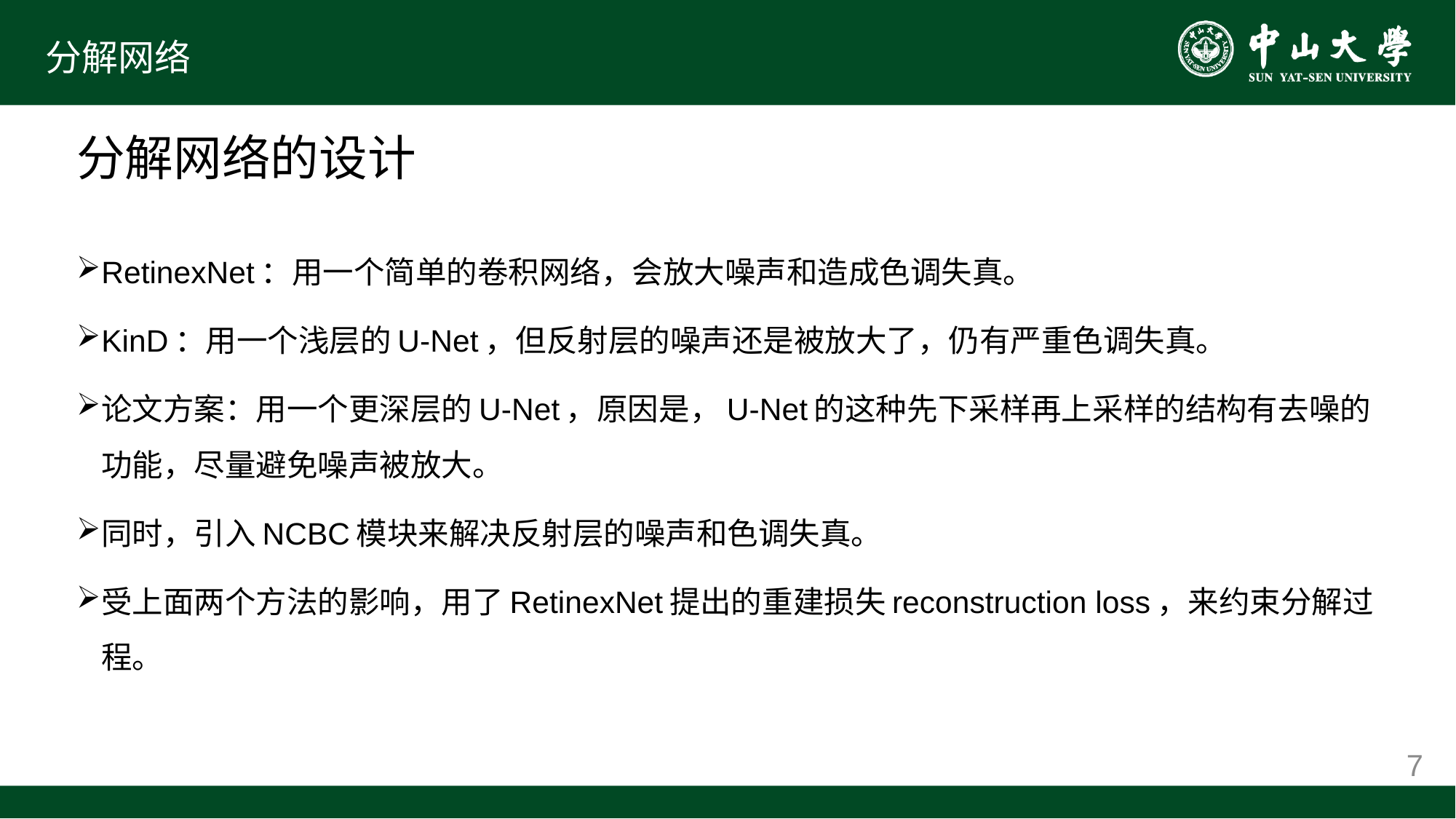

# 分解网络
分解网络的设计
RetinexNet：用一个简单的卷积网络，会放大噪声和造成色调失真。
KinD：用一个浅层的U-Net，但反射层的噪声还是被放大了，仍有严重色调失真。
论文方案：用一个更深层的U-Net，原因是，U-Net的这种先下采样再上采样的结构有去噪的功能，尽量避免噪声被放大。
同时，引入NCBC模块来解决反射层的噪声和色调失真。
受上面两个方法的影响，用了RetinexNet提出的重建损失reconstruction loss，来约束分解过程。
7